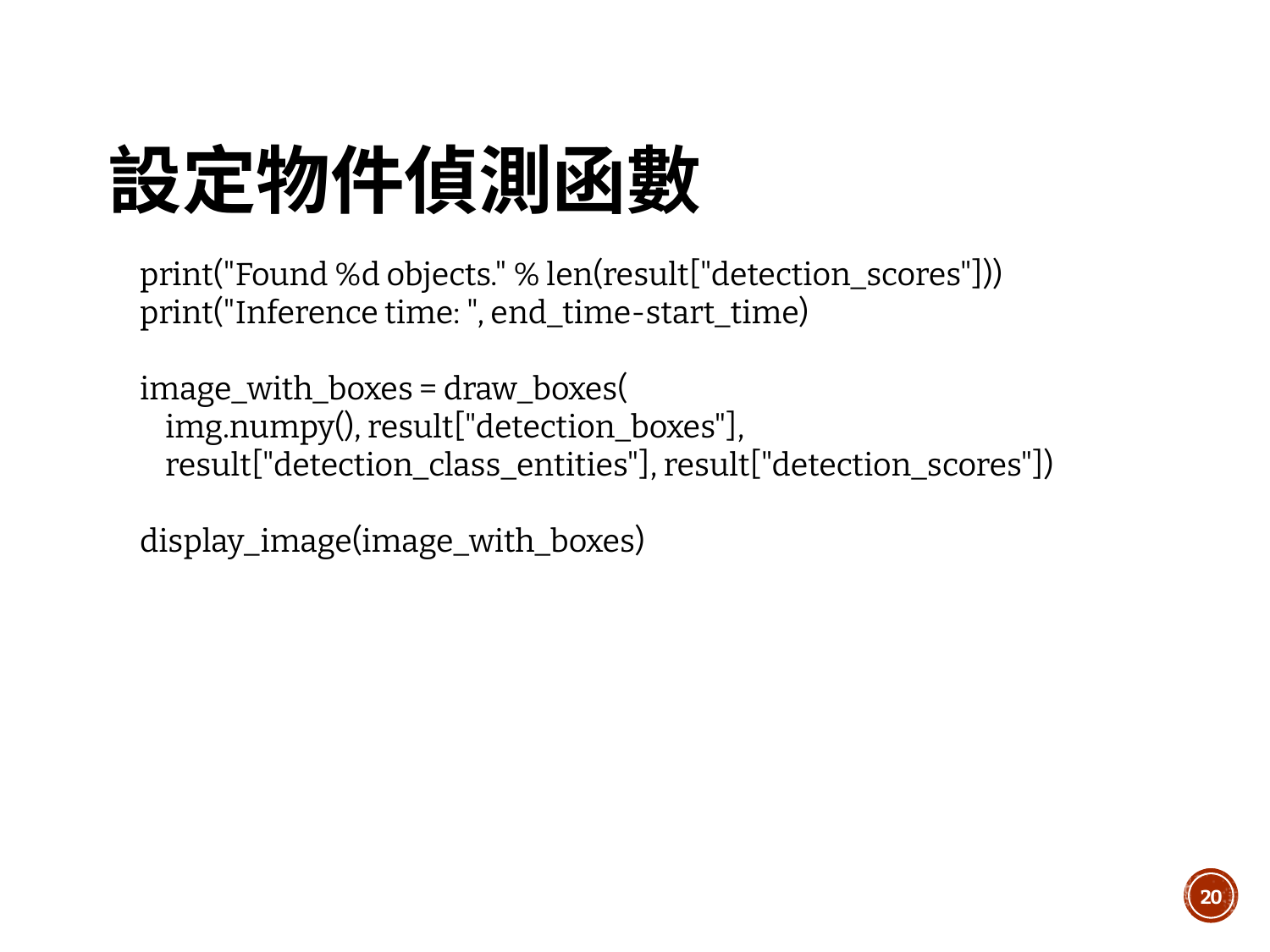

# 設定物件偵測函數
| print("Found %d objects." % len(result["detection\_scores"]))   print("Inference time: ", end\_time-start\_time)   image\_with\_boxes = draw\_boxes(       img.numpy(), result["detection\_boxes"],       result["detection\_class\_entities"], result["detection\_scores"])   display\_image(image\_with\_boxes) |
| --- |
20